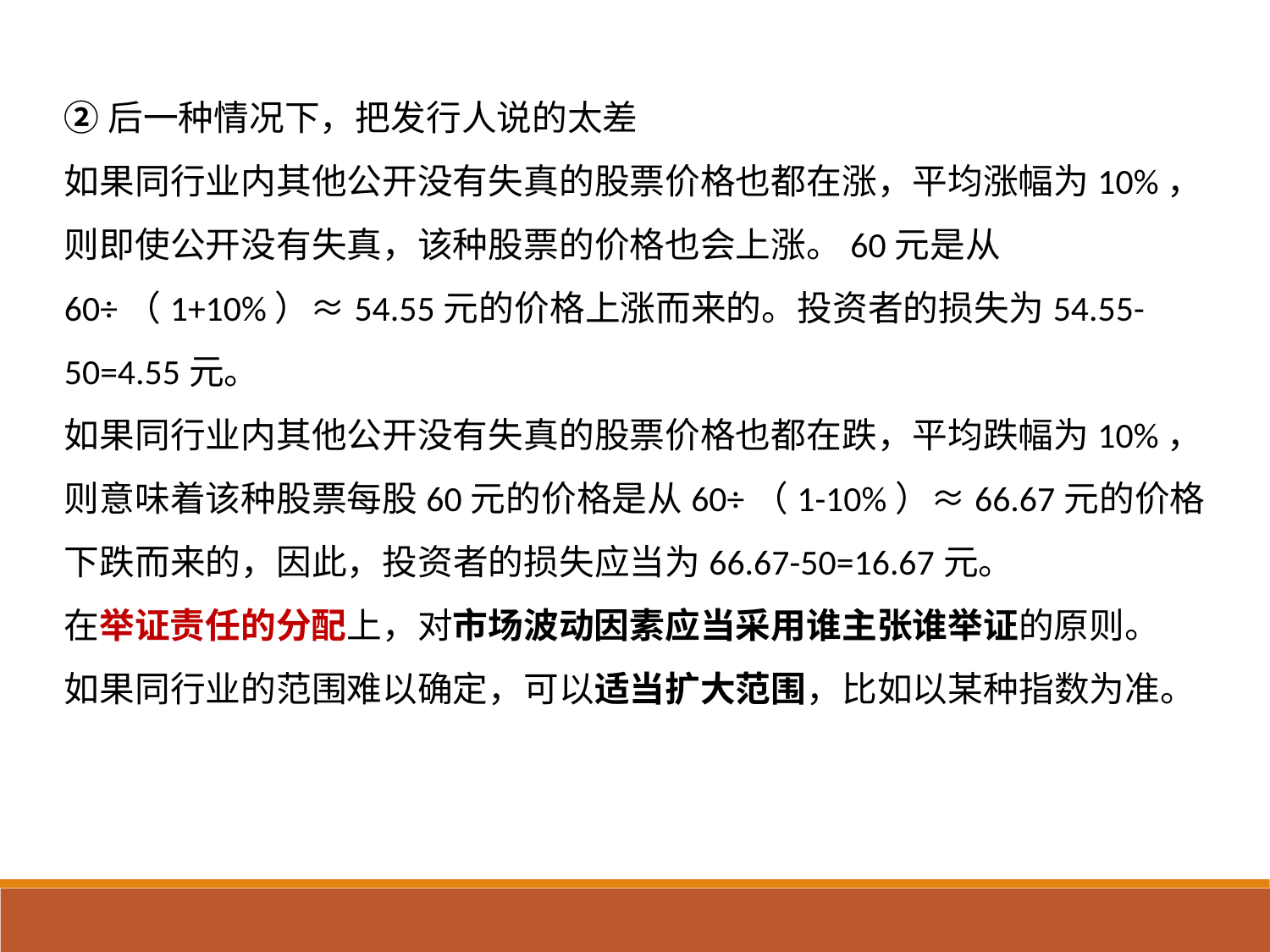

②后一种情况下，把发行人说的太差
如果同行业内其他公开没有失真的股票价格也都在涨，平均涨幅为10%，则即使公开没有失真，该种股票的价格也会上涨。60元是从60÷（1+10%）≈54.55元的价格上涨而来的。投资者的损失为54.55-50=4.55元。
如果同行业内其他公开没有失真的股票价格也都在跌，平均跌幅为10%，则意味着该种股票每股60元的价格是从60÷（1-10%）≈66.67元的价格下跌而来的，因此，投资者的损失应当为66.67-50=16.67元。
在举证责任的分配上，对市场波动因素应当采用谁主张谁举证的原则。
如果同行业的范围难以确定，可以适当扩大范围，比如以某种指数为准。